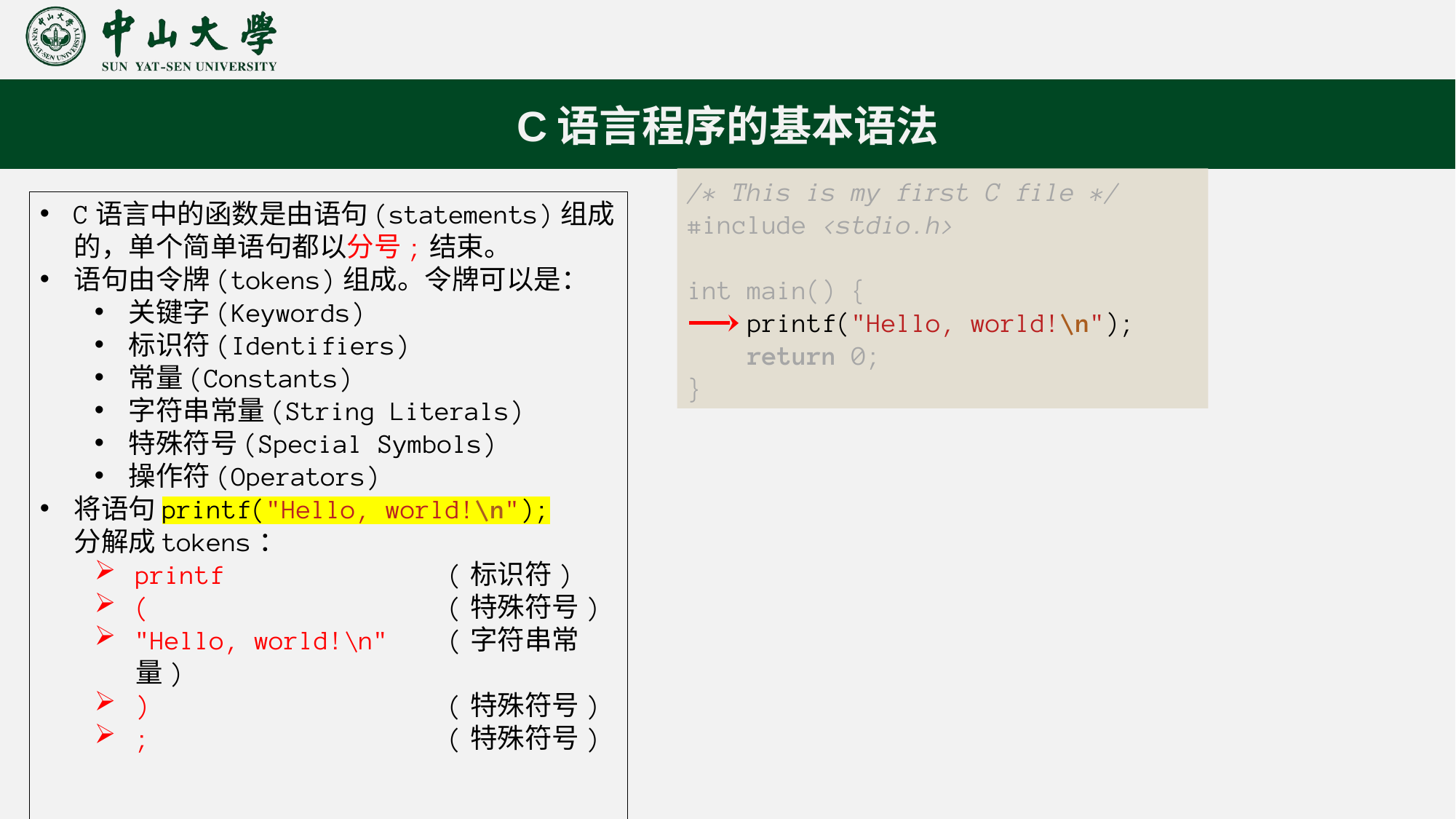

C语言程序的基本语法
/* This is my first C file */
#include <stdio.h>

int main() {
    printf("Hello, world!\n");
    return 0;
}
C语言中的函数是由语句(statements)组成的，单个简单语句都以分号;结束。
语句由令牌(tokens)组成。令牌可以是：
关键字(Keywords)
标识符(Identifiers)
常量(Constants)
字符串常量(String Literals)
特殊符号(Special Symbols)
操作符(Operators)
将语句printf("Hello, world!\n");
分解成tokens：
printf               (标识符)
(                    (特殊符号)
"Hello, world!\n"    (字符串常量)
)                    (特殊符号)
;                    (特殊符号)